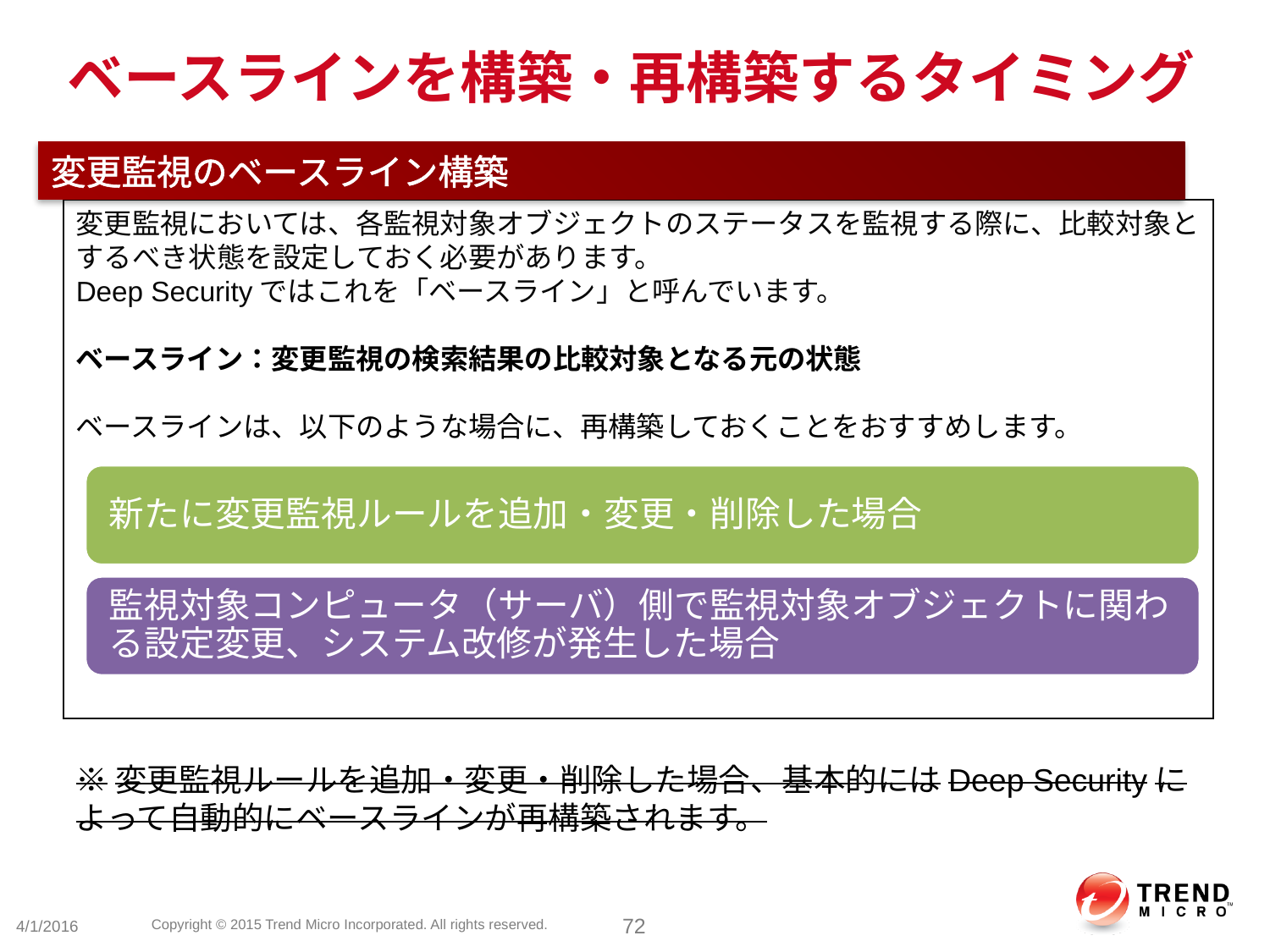

# ベースラインを構築・再構築するタイミング
変更監視のベースライン構築
変更監視においては、各監視対象オブジェクトのステータスを監視する際に、比較対象とするべき状態を設定しておく必要があります。
Deep Securityではこれを「ベースライン」と呼んでいます。

ベースライン：変更監視の検索結果の比較対象となる元の状態

ベースラインは、以下のような場合に、再構築しておくことをおすすめします。

新たに変更監視ルールを追加・変更・削除した場合

監視対象コンピュータ（サーバ）側で監視対象オブジェクトに関わる設定変更、システム改修が発生した場合
※変更監視ルールを追加・変更・削除した場合、基本的にはDeep Securityによって自動的にベースラインが再構築されます。
4/1/2016
72
Copyright © 2015 Trend Micro Incorporated. All rights reserved.